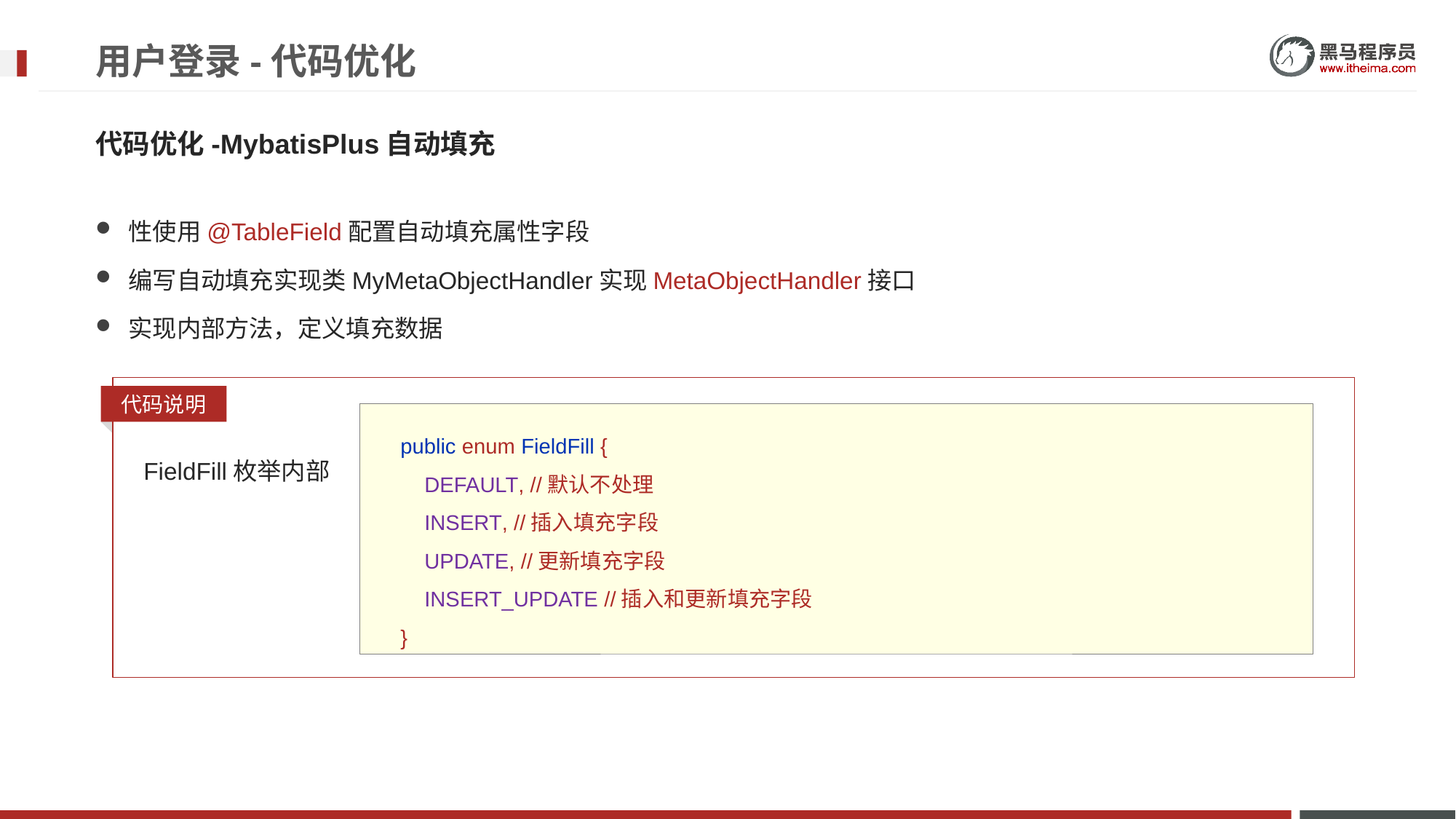

# 用户登录-代码优化
代码优化-MybatisPlus自动填充
性使用@TableField配置自动填充属性字段
编写自动填充实现类MyMetaObjectHandler实现MetaObjectHandler接口
实现内部方法，定义填充数据

代码说明

public enum FieldFill {
    DEFAULT, //默认不处理
    INSERT, //插入填充字段
    UPDATE, //更新填充字段
    INSERT_UPDATE //插入和更新填充字段
}

FieldFill枚举内部